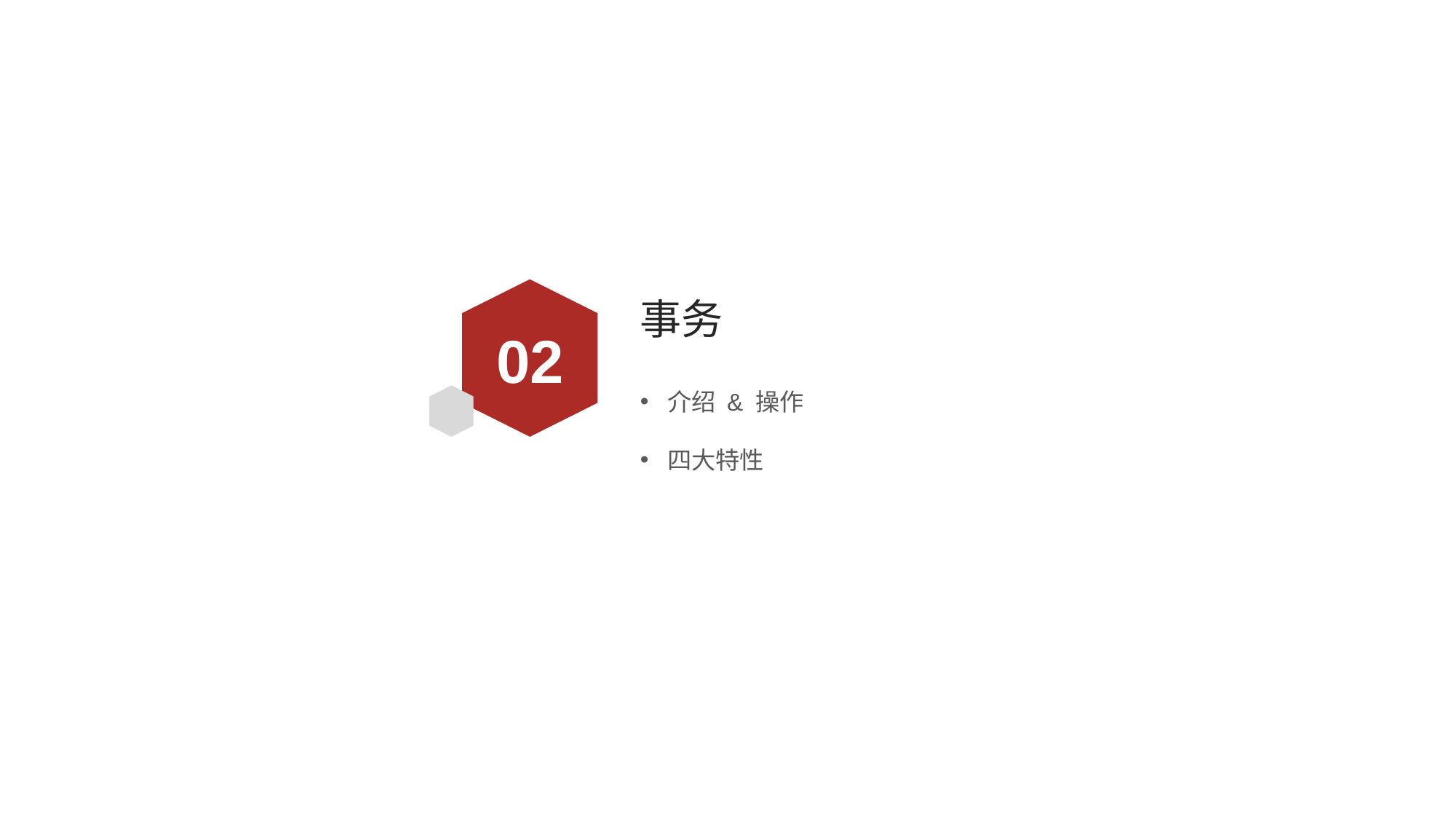

# 事务
02
介绍 & 操作
四大特性